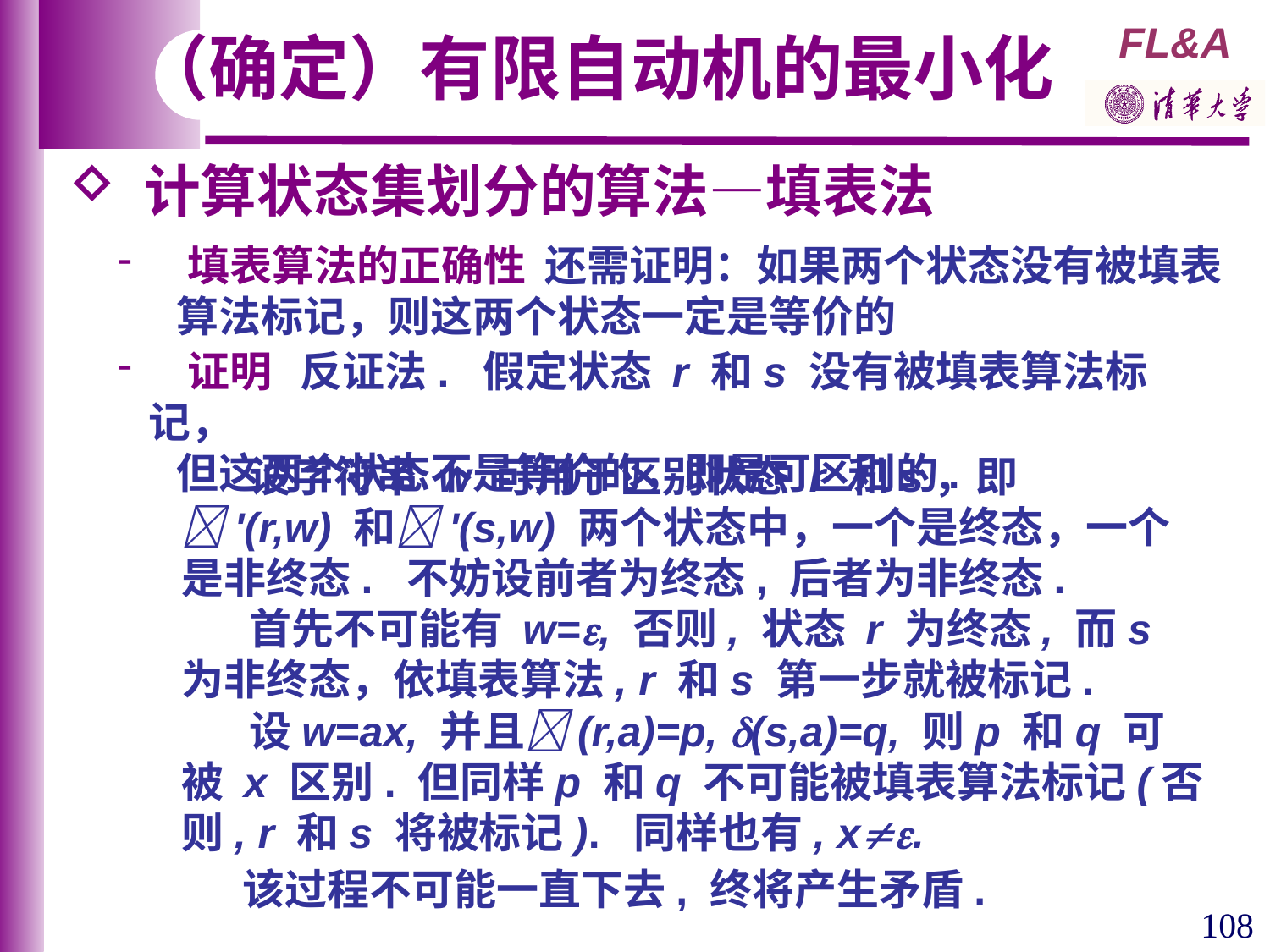

（确定）有限自动机的最小化
 计算状态集划分的算法—填表法

   填表算法的正确性  还需证明：如果两个状态没有被填表
     算法标记，则这两个状态一定是等价的
   证明   反证法.  假定状态 r 和s 没有被填表算法标记，
     但这两个状态不是等价的，即是可区别的.
      设字符串 w 可用于区别状态 r 和s，即 δ'(r,w) 和δ'(s,w) 两个状态中，一个是终态，一个是非终态.  不妨设前者为终态, 后者为非终态.
      首先不可能有 w=ε, 否则, 状态 r 为终态, 而s 为非终态，依填表算法, r 和s 第一步就被标记.
      设w=ax, 并且δ(r,a)=p, δ(s,a)=q, 则p 和q 可被 x 区别. 但同样p 和q 不可能被填表算法标记(否则, r 和s 将被标记).  同样也有, x≠ε.
该过程不可能一直下去, 终将产生矛盾.

108